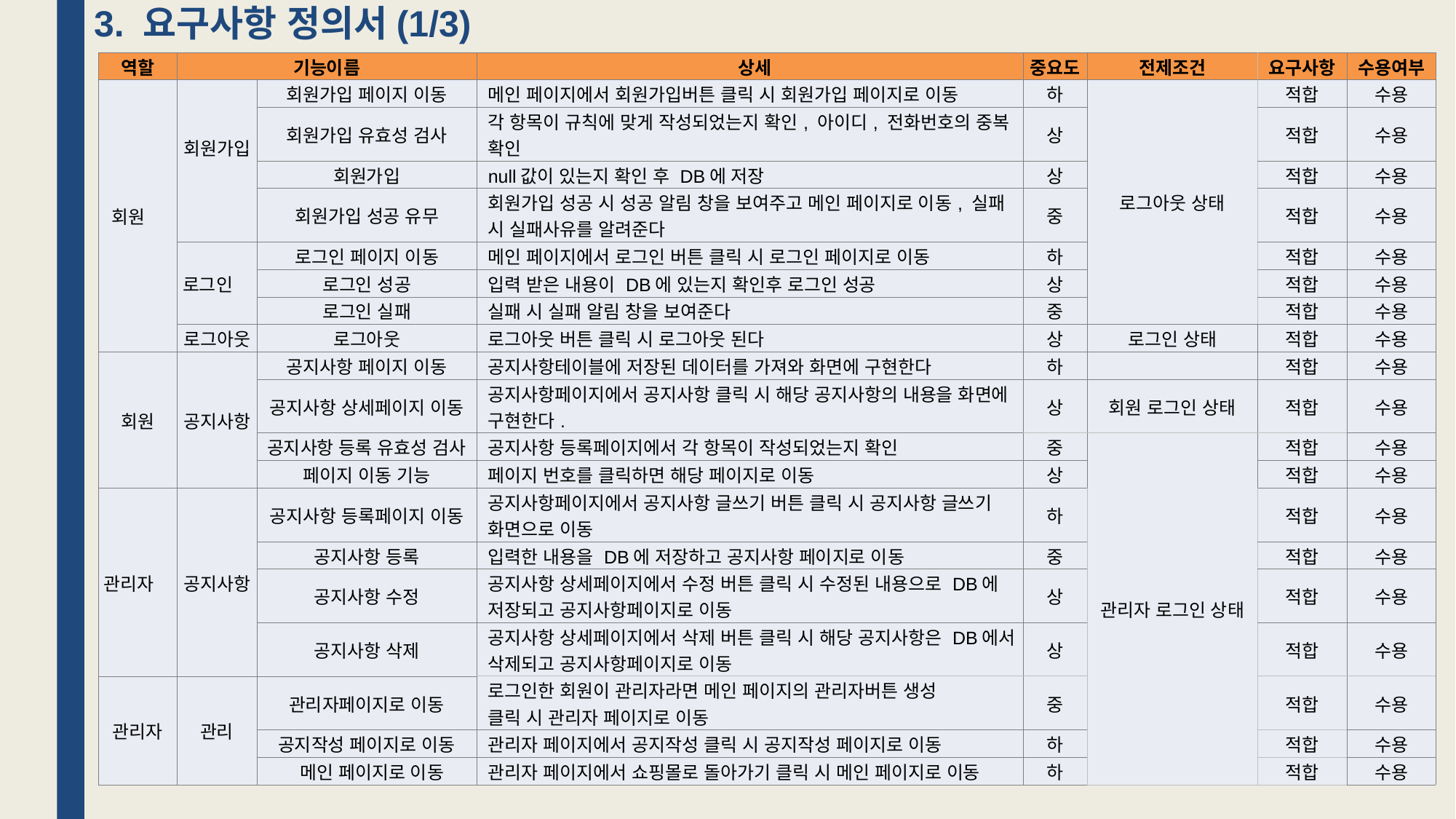

# 3. 요구사항 정의서(1/3)
| 역할 | 기능이름 |  | 상세 | 중요도 | 전제조건 | 요구사항 | 수용여부 |
| --- | --- | --- | --- | --- | --- | --- | --- |
| 회원 | 회원가입 | 회원가입 페이지 이동 | 메인 페이지에서 회원가입버튼 클릭 시 회원가입 페이지로 이동 | 하 | 로그아웃 상태 | 적합 | 수용 |
|  |  | 회원가입 유효성 검사 | 각 항목이 규칙에 맞게 작성되었는지 확인, 아이디, 전화번호의 중복 확인 | 상 |  | 적합 | 수용 |
|  |  | 회원가입 | null값이 있는지 확인 후 DB에 저장 | 상 |  | 적합 | 수용 |
|  |  | 회원가입 성공 유무 | 회원가입 성공 시 성공 알림 창을 보여주고 메인 페이지로 이동, 실패 시 실패사유를 알려준다 | 중 |  | 적합 | 수용 |
|  | 로그인 | 로그인 페이지 이동 | 메인 페이지에서 로그인 버튼 클릭 시 로그인 페이지로 이동 | 하 |  | 적합 | 수용 |
|  |  | 로그인 성공 | 입력 받은 내용이 DB에 있는지 확인후 로그인 성공 | 상 |  | 적합 | 수용 |
|  |  | 로그인 실패 | 실패 시 실패 알림 창을 보여준다 | 중 |  | 적합 | 수용 |
|  | 로그아웃 | 로그아웃 | 로그아웃 버튼 클릭 시 로그아웃 된다 | 상 | 로그인 상태 | 적합 | 수용 |
| 회원 | 공지사항 | 공지사항 페이지 이동 | 공지사항테이블에 저장된 데이터를 가져와 화면에 구현한다 | 하 |  | 적합 | 수용 |
| 회원 |  | 공지사항 상세페이지 이동 | 공지사항페이지에서 공지사항 클릭 시 해당 공지사항의 내용을 화면에 구현한다. | 상 | 회원 로그인 상태 | 적합 | 수용 |
|  |  | 공지사항 등록 유효성 검사 | 공지사항 등록페이지에서 각 항목이 작성되었는지 확인 | 중 | 관리자 로그인 상태 | 적합 | 수용 |
|  |  | 페이지 이동 기능 | 페이지 번호를 클릭하면 해당 페이지로 이동 | 상 |  | 적합 | 수용 |
| 관리자 | 공지사항 | 공지사항 등록페이지 이동 | 공지사항페이지에서 공지사항 글쓰기 버튼 클릭 시 공지사항 글쓰기 화면으로 이동 | 하 | 관리자 로그인 상태 | 적합 | 수용 |
|  |  | 공지사항 등록 | 입력한 내용을 DB에 저장하고 공지사항 페이지로 이동 | 중 |  | 적합 | 수용 |
|  |  | 공지사항 수정 | 공지사항 상세페이지에서 수정 버튼 클릭 시 수정된 내용으로 DB에 저장되고 공지사항페이지로 이동 | 상 |  | 적합 | 수용 |
|  |  | 공지사항 삭제 | 공지사항 상세페이지에서 삭제 버튼 클릭 시 해당 공지사항은 DB에서 삭제되고 공지사항페이지로 이동 | 상 |  | 적합 | 수용 |
| 관리자 | 관리 | 관리자페이지로 이동 | 로그인한 회원이 관리자라면 메인 페이지의 관리자버튼 생성 클릭 시 관리자 페이지로 이동 | 중 |  | 적합 | 수용 |
|  |  | 공지작성 페이지로 이동 | 관리자 페이지에서 공지작성 클릭 시 공지작성 페이지로 이동 | 하 |  | 적합 | 수용 |
|  |  | 메인 페이지로 이동 | 관리자 페이지에서 쇼핑몰로 돌아가기 클릭 시 메인 페이지로 이동 | 하 |  | 적합 | 수용 |